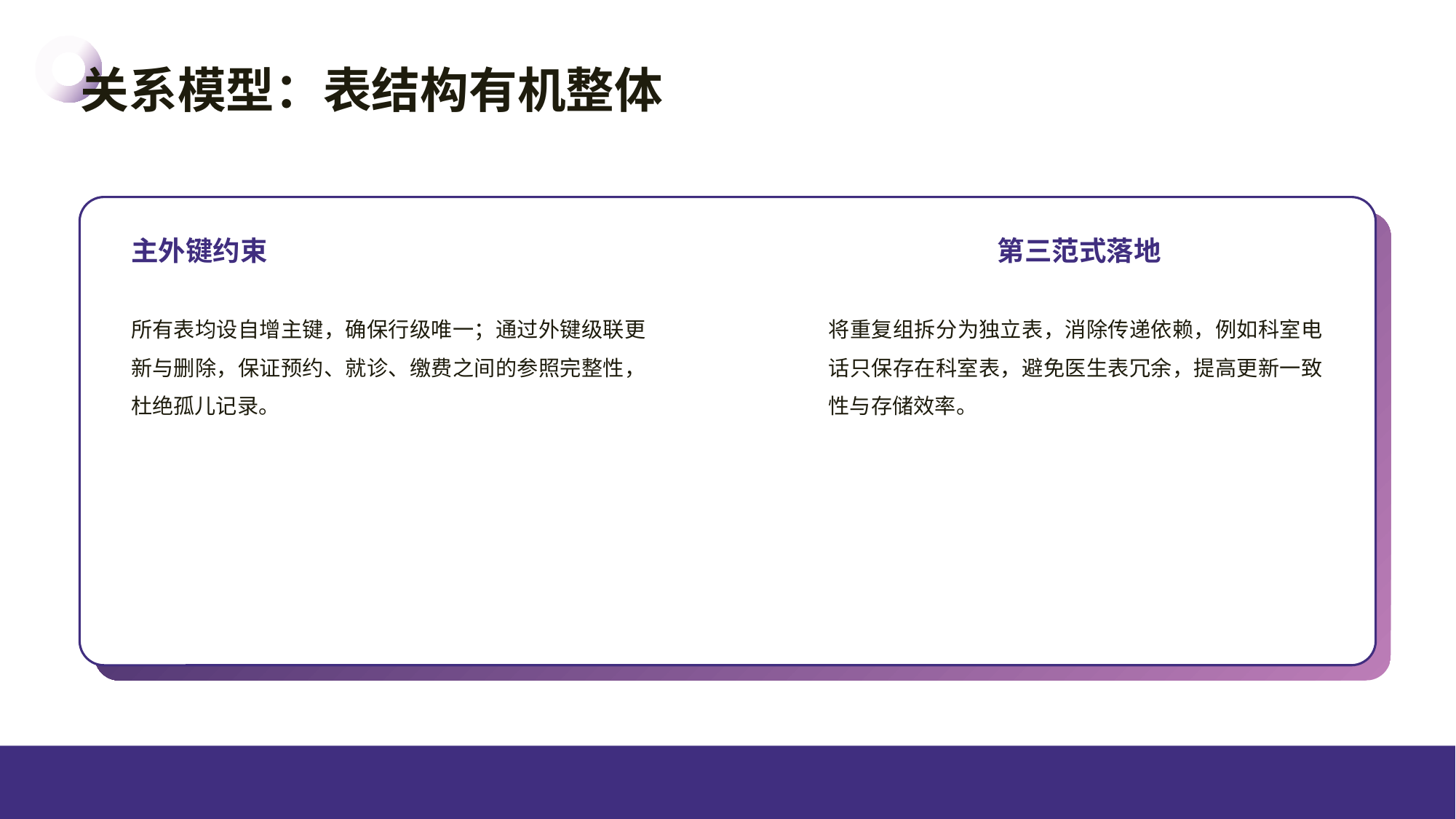

关系模型：表结构有机整体

主外键约束
第三范式落地
所有表均设自增主键，确保行级唯一；通过外键级联更新与删除，保证预约、就诊、缴费之间的参照完整性，杜绝孤儿记录。
将重复组拆分为独立表，消除传递依赖，例如科室电话只保存在科室表，避免医生表冗余，提高更新一致性与存储效率。